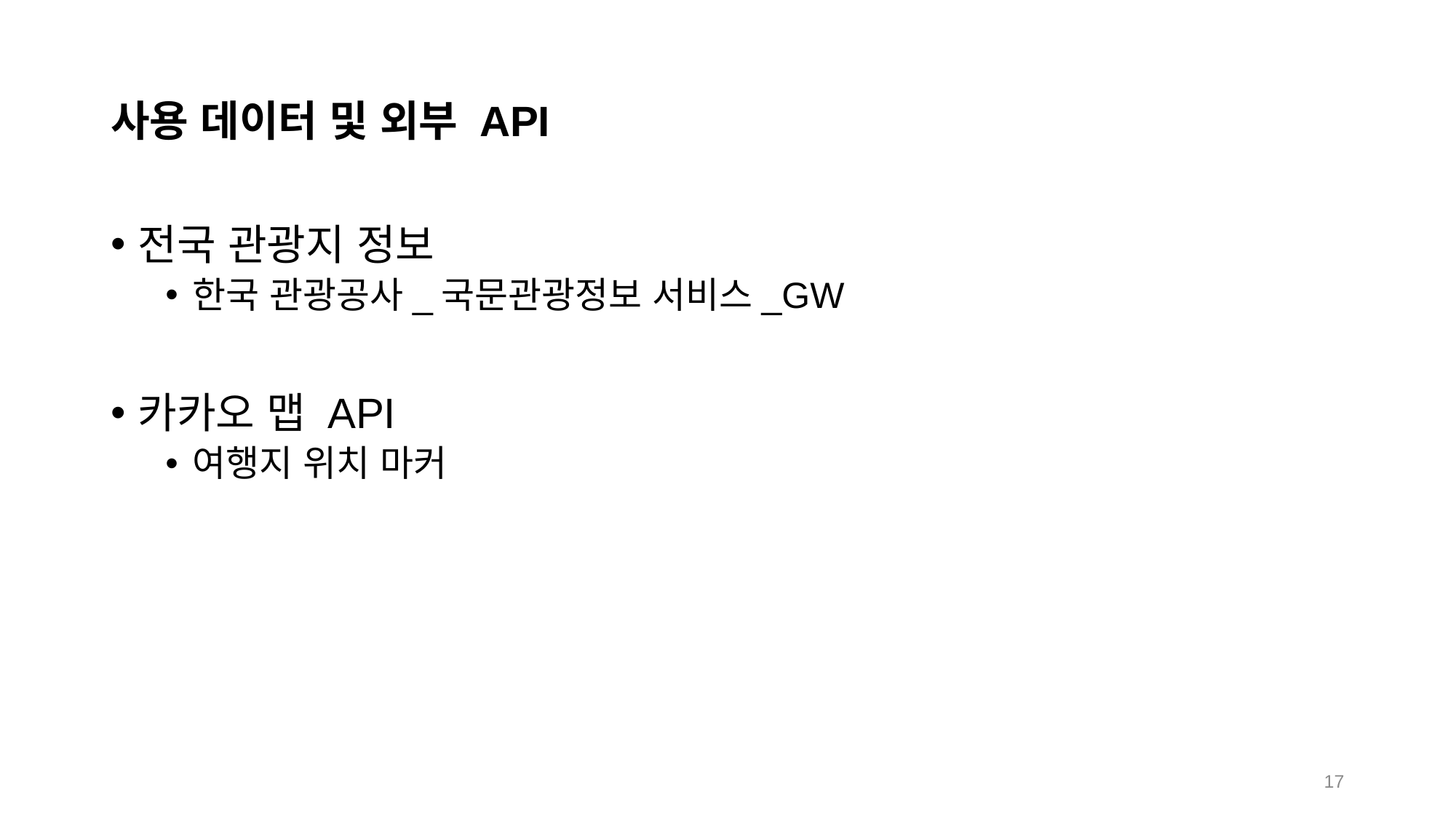

# 사용 데이터 및 외부 API
전국 관광지 정보
한국 관광공사_국문관광정보 서비스_GW

카카오 맵 API
여행지 위치 마커
17